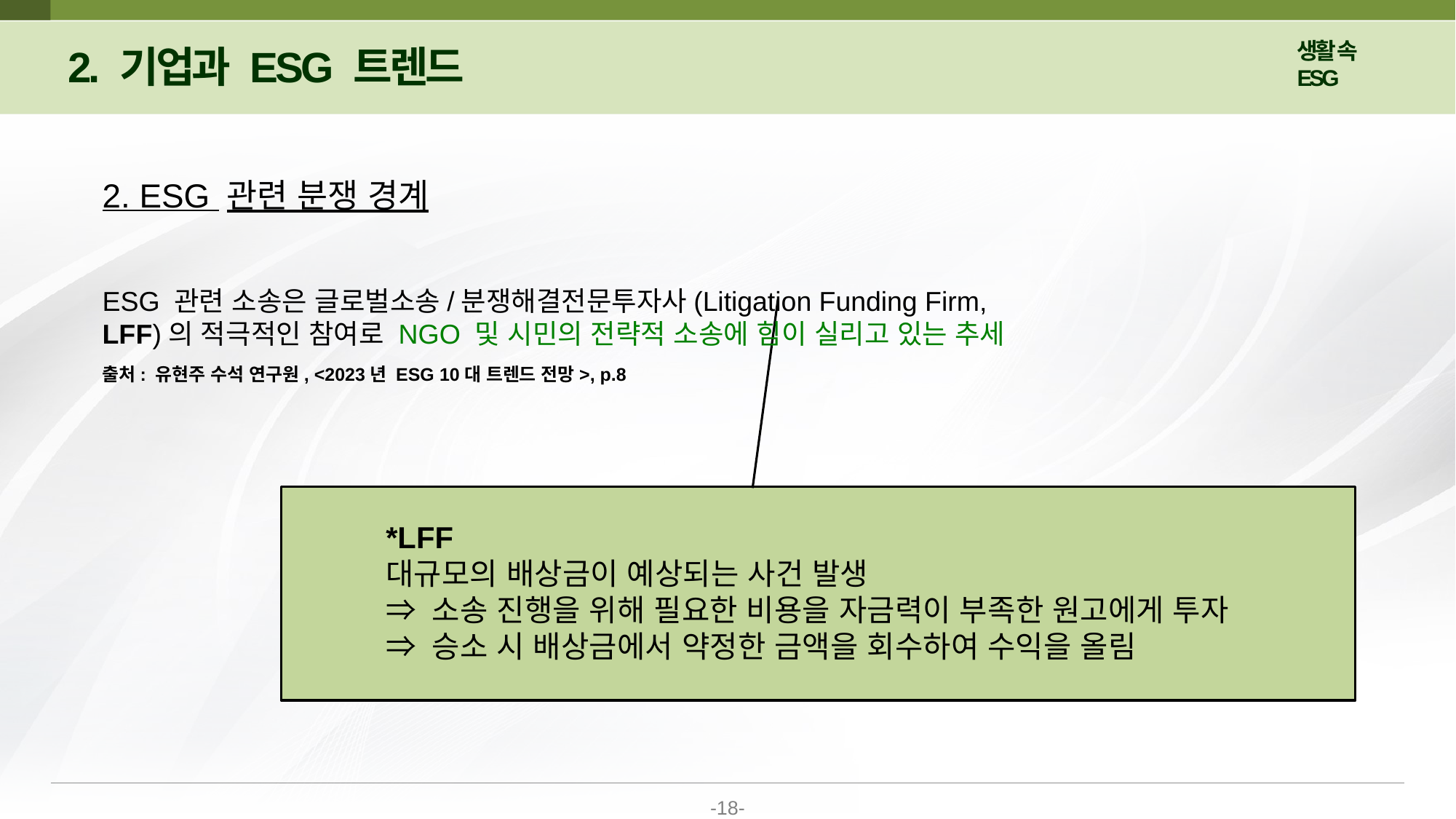

2. 기업과 ESG 트렌드
2. ESG 관련 분쟁 경계
ESG 관련 소송은 글로벌소송/분쟁해결전문투자사(Litigation Funding Firm, LFF)의 적극적인 참여로 NGO 및 시민의 전략적 소송에 힘이 실리고 있는 추세
출처: 유현주 수석 연구원, <2023년 ESG 10대 트렌드 전망>, p.8

*LFF
대규모의 배상금이 예상되는 사건 발생
⇒ 소송 진행을 위해 필요한 비용을 자금력이 부족한 원고에게 투자
⇒ 승소 시 배상금에서 약정한 금액을 회수하여 수익을 올림